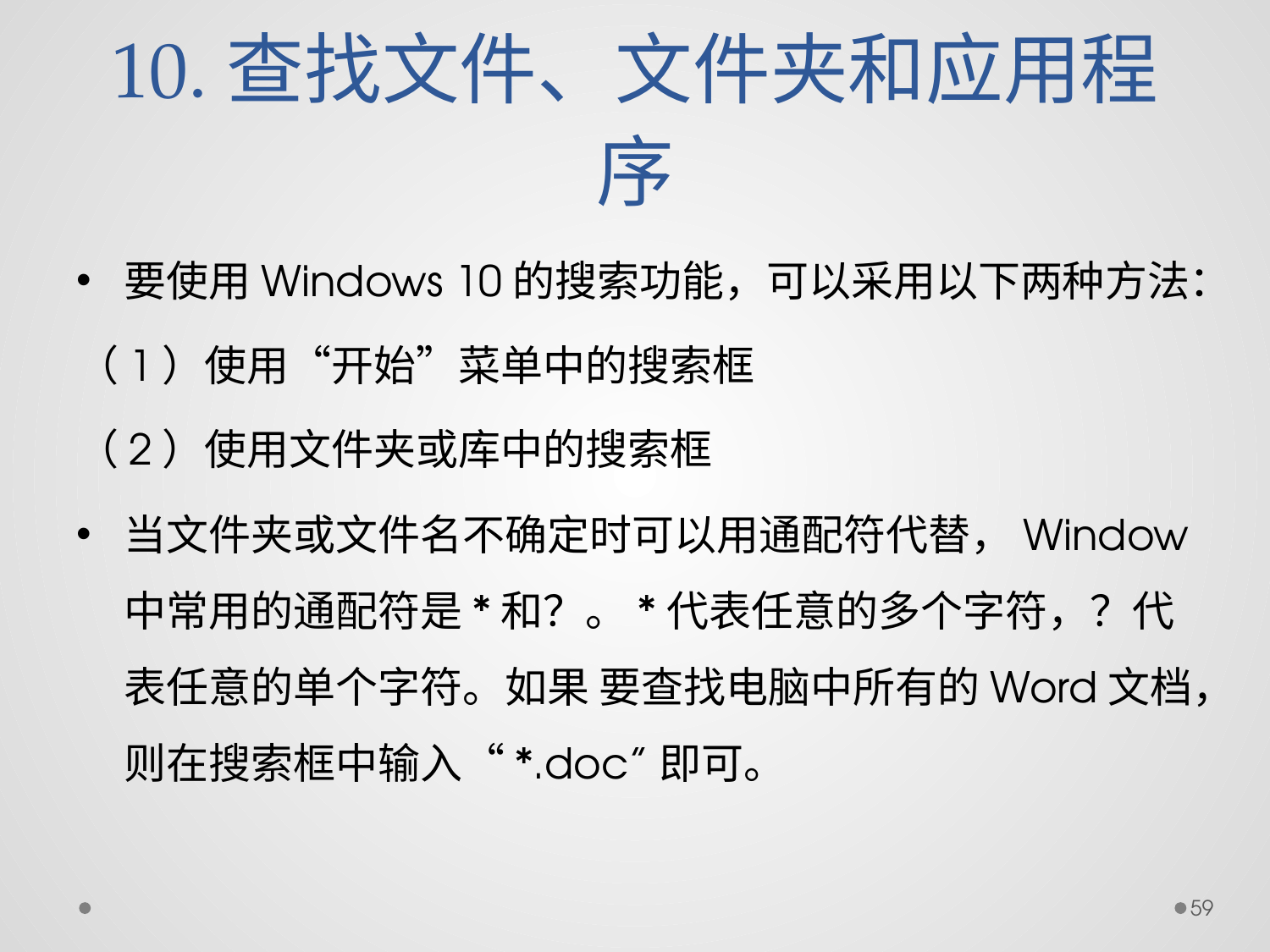

# 10.查找文件、文件夹和应用程序
要使用Windows 10的搜索功能，可以采用以下两种方法：
（1）使用“开始”菜单中的搜索框
（2）使用文件夹或库中的搜索框
当文件夹或文件名不确定时可以用通配符代替，Window中常用的通配符是*和？。*代表任意的多个字符，？代表任意的单个字符。如果 要查找电脑中所有的Word文档，则在搜索框中输入“*.doc”即可。
59